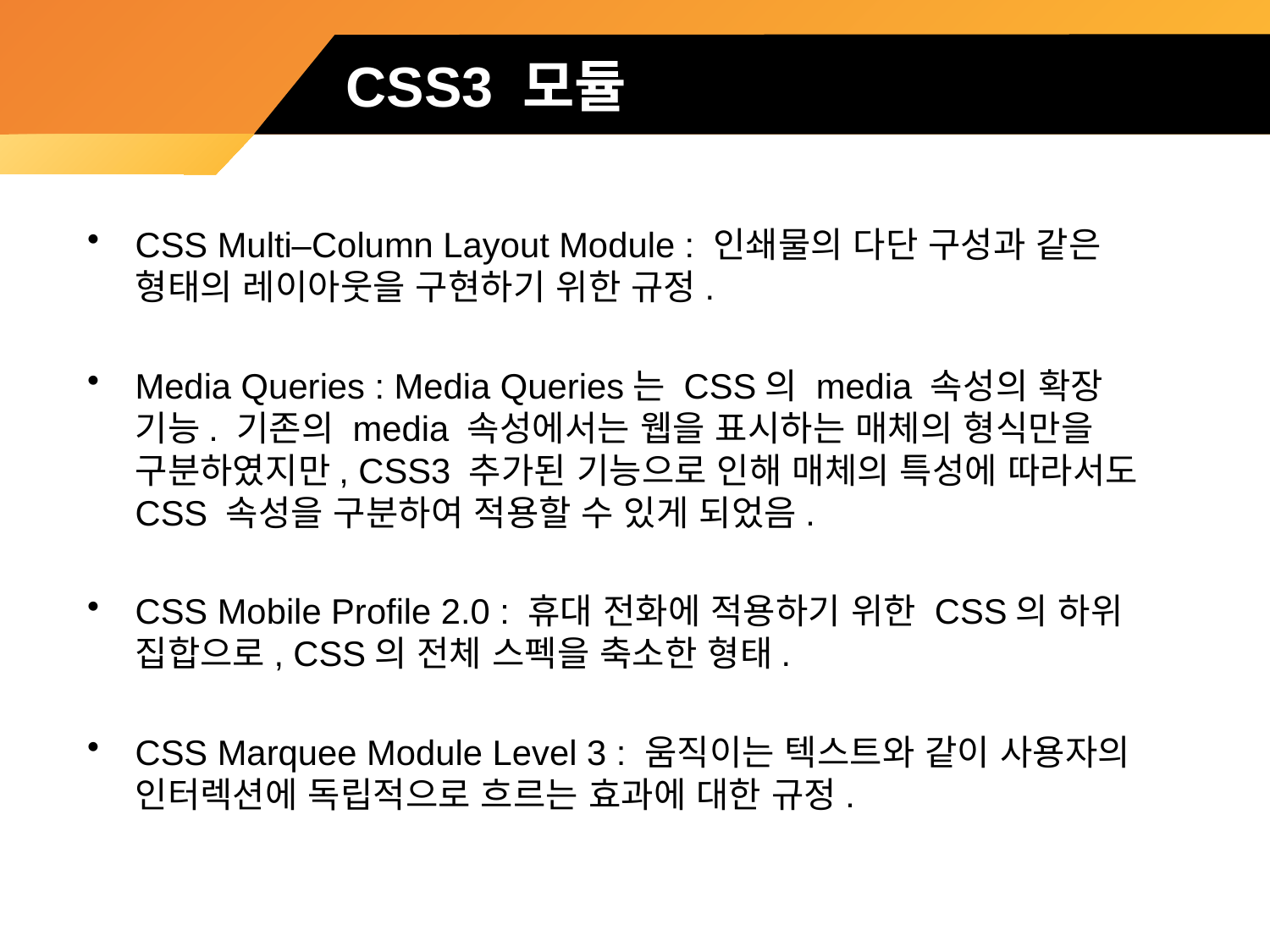

# CSS3 모듈
CSS Multi–Column Layout Module : 인쇄물의 다단 구성과 같은 형태의 레이아웃을 구현하기 위한 규정.

Media Queries : Media Queries는 CSS의 media 속성의 확장 기능. 기존의 media 속성에서는 웹을 표시하는 매체의 형식만을 구분하였지만, CSS3 추가된 기능으로 인해 매체의 특성에 따라서도 CSS 속성을 구분하여 적용할 수 있게 되었음.

CSS Mobile Profile 2.0 : 휴대 전화에 적용하기 위한 CSS의 하위 집합으로, CSS의 전체 스펙을 축소한 형태.

CSS Marquee Module Level 3 : 움직이는 텍스트와 같이 사용자의 인터렉션에 독립적으로 흐르는 효과에 대한 규정.